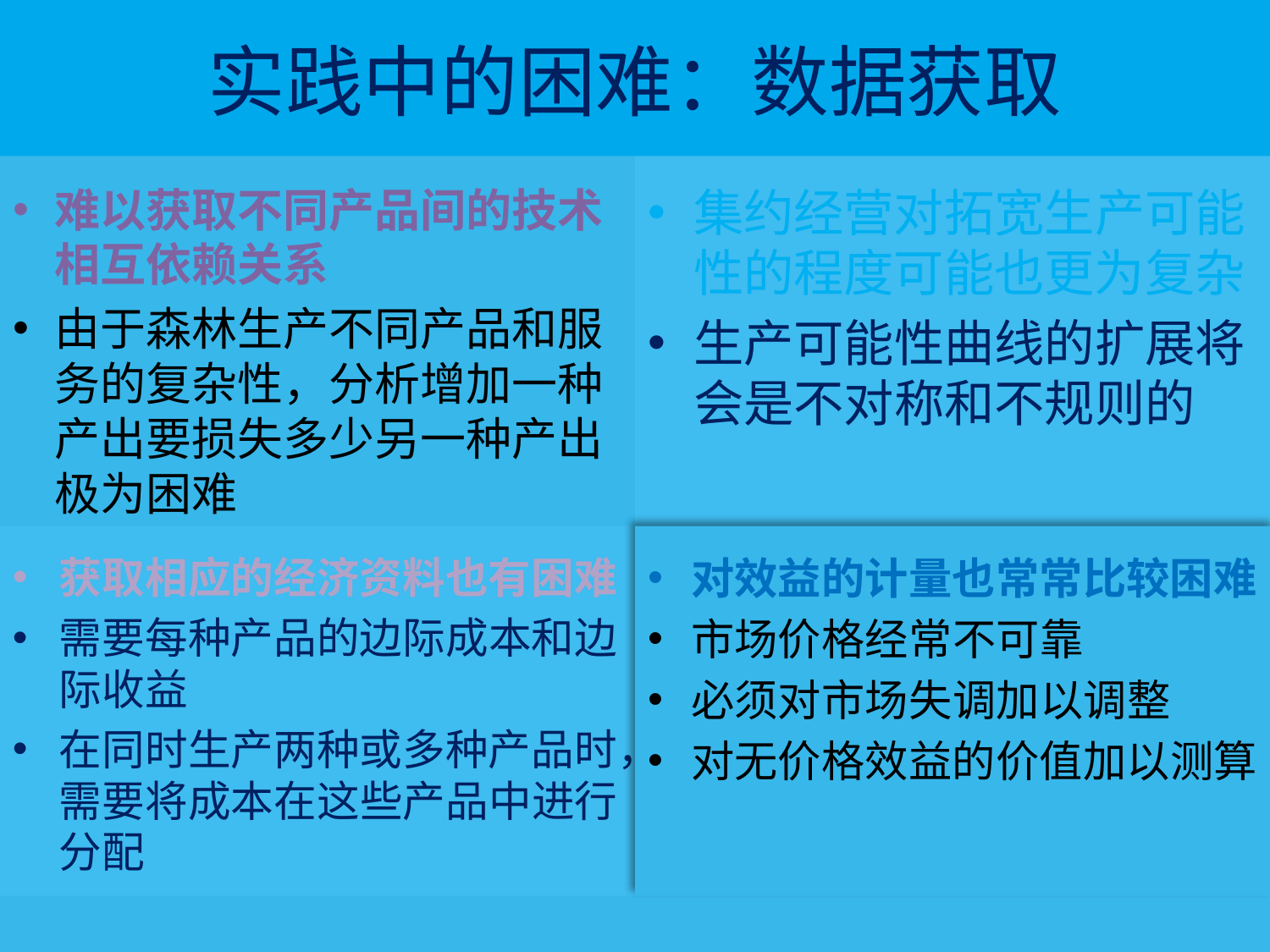

# 实践中的困难：数据获取
难以获取不同产品间的技术相互依赖关系
由于森林生产不同产品和服务的复杂性，分析增加一种产出要损失多少另一种产出极为困难
集约经营对拓宽生产可能性的程度可能也更为复杂
生产可能性曲线的扩展将会是不对称和不规则的
获取相应的经济资料也有困难
需要每种产品的边际成本和边际收益
在同时生产两种或多种产品时，需要将成本在这些产品中进行分配
对效益的计量也常常比较困难
市场价格经常不可靠
必须对市场失调加以调整
对无价格效益的价值加以测算